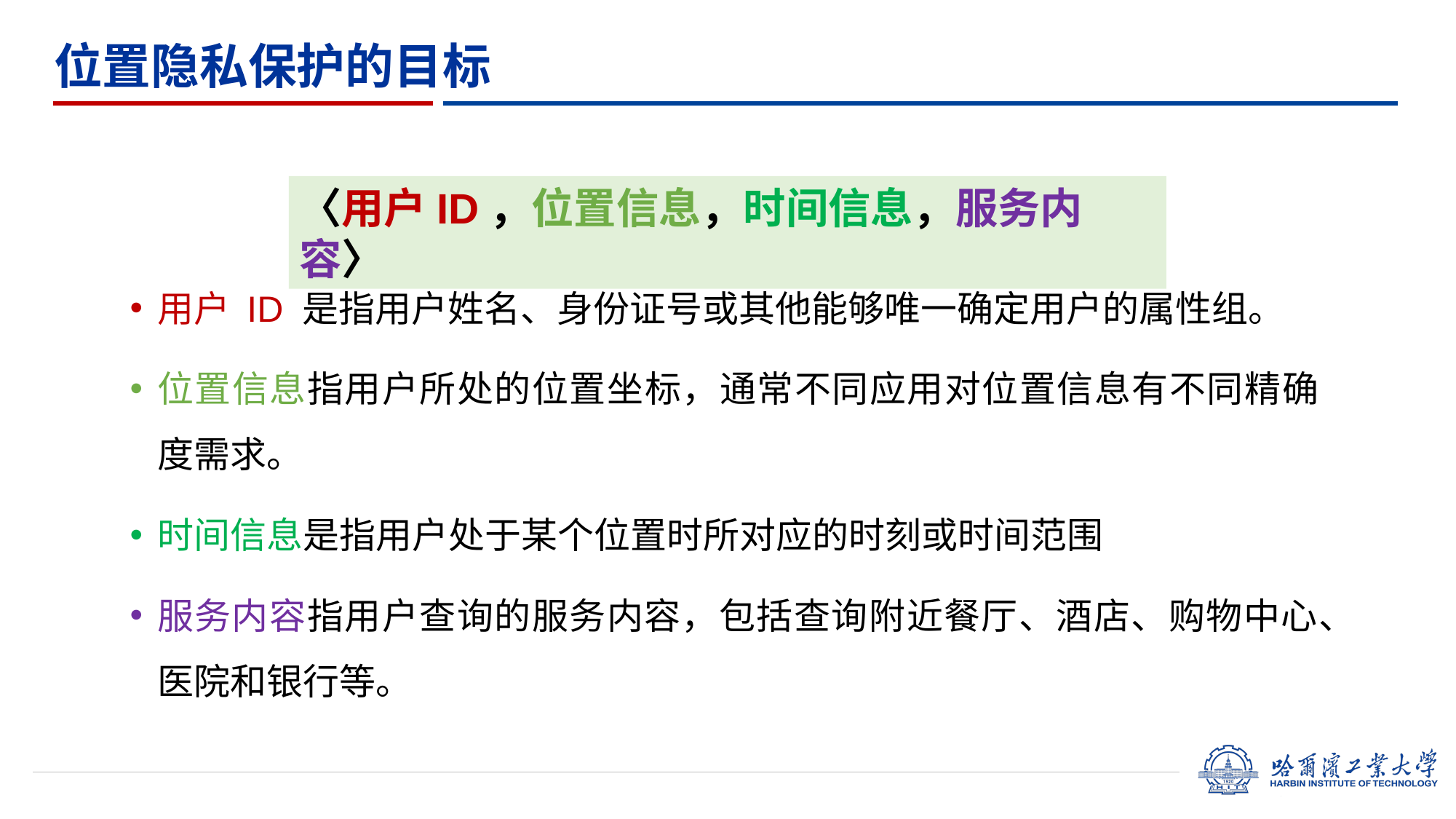

# 位置隐私保护的目标
〈用户ID，位置信息，时间信息，服务内容〉
用户 ID 是指用户姓名、身份证号或其他能够唯一确定用户的属性组。
位置信息指用户所处的位置坐标，通常不同应用对位置信息有不同精确度需求。
时间信息是指用户处于某个位置时所对应的时刻或时间范围
服务内容指用户查询的服务内容，包括查询附近餐厅、酒店、购物中心、医院和银行等。